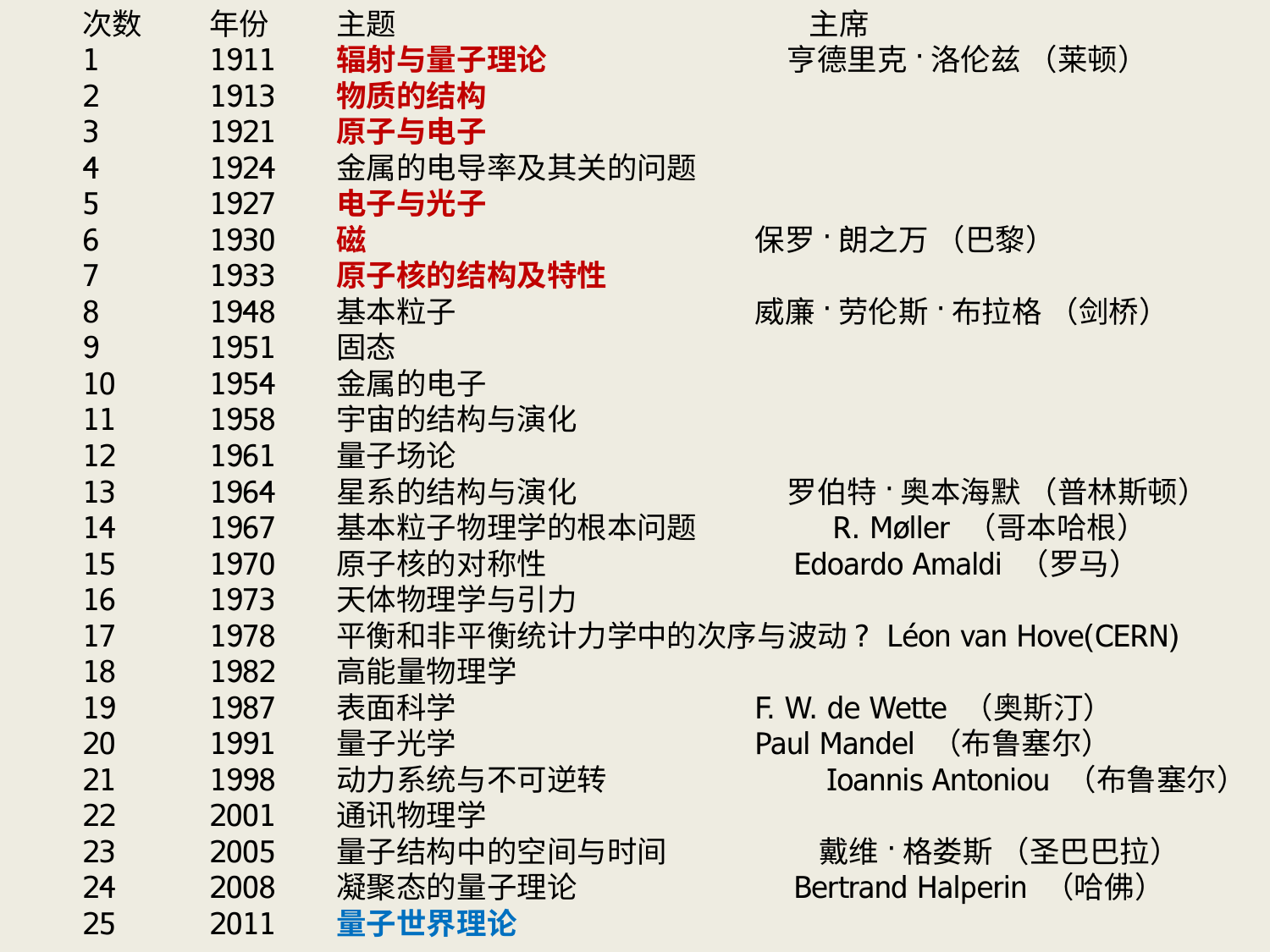

次数	年份	主题	                                                   主席
1	1911	辐射与量子理论	                             亨德里克·洛伦兹 （莱顿）
2	1913	物质的结构
3	1921	原子与电子
4	1924	金属的电导率及其关的问题
5	1927	电子与光子
6	1930	磁	                                           保罗·朗之万 （巴黎）
7	1933	原子核的结构及特性
8	1948	基本粒子	                                           威廉·劳伦斯·布拉格 （剑桥）
9	1951	固态
10	1954	金属的电子
11	1958	宇宙的结构与演化
12	1961	量子场论
13	1964	星系的结构与演化	                             罗伯特·奥本海默 （普林斯顿）
14	1967	基本粒子物理学的根本问题	                R. Møller （哥本哈根）
15	1970	原子核的对称性	                             Edoardo Amaldi （罗马）
16	1973	天体物理学与引力
17	1978	平衡和非平衡统计力学中的次序与波动?  Léon van Hove(CERN)
18	1982	高能量物理学
19	1987	表面科学	                                          F. W. de Wette （奥斯汀）
20	1991	量子光学	                                          Paul Mandel （布鲁塞尔）
21	1998	动力系统与不可逆转	               Ioannis Antoniou （布鲁塞尔）
22	2001	通讯物理学
23	2005	量子结构中的空间与时间	               戴维·格娄斯 （圣巴巴拉）
24	2008	凝聚态的量子理论	                             Bertrand Halperin （哈佛）
25	2011	量子世界理论